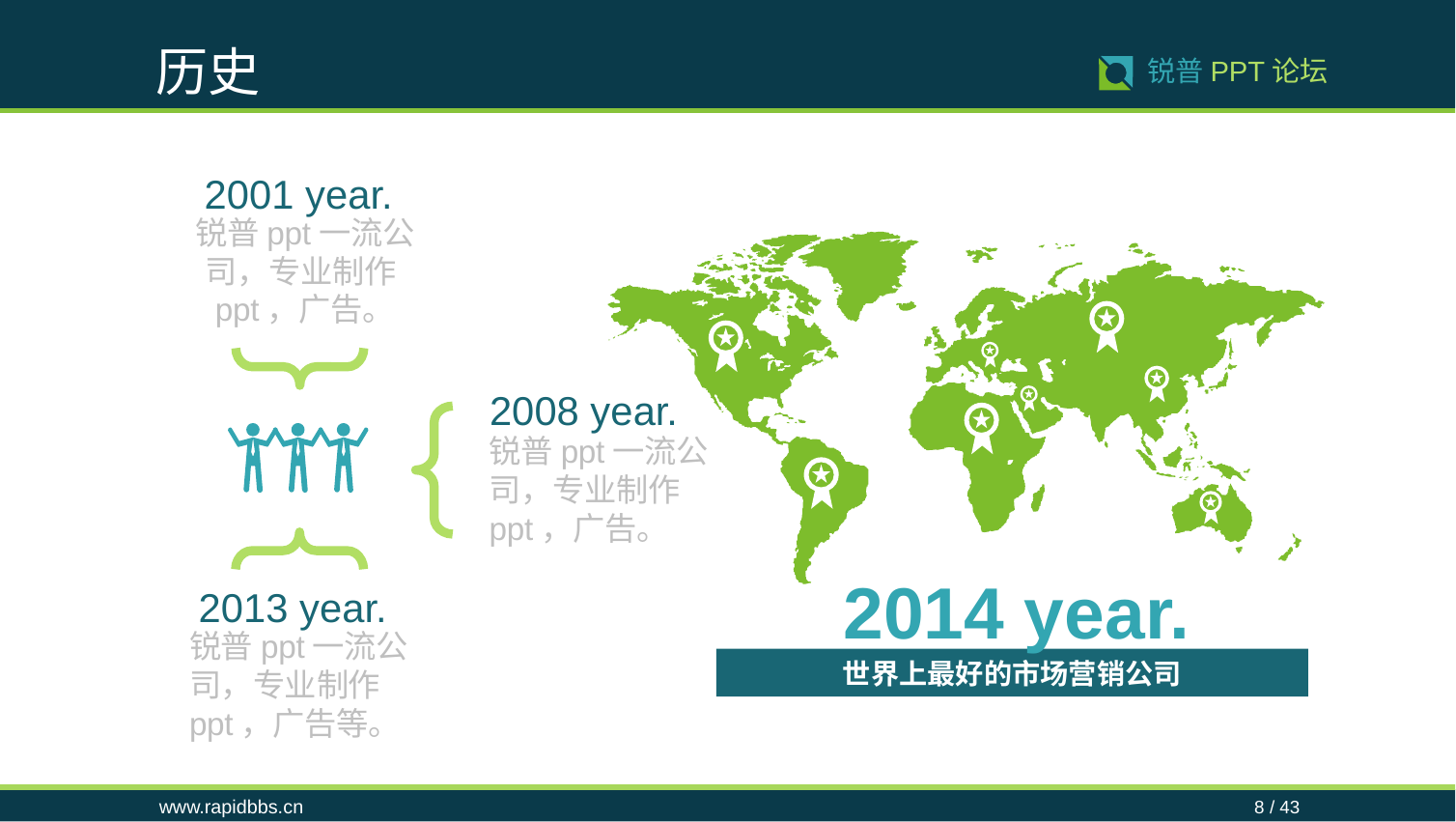

历史

8 / 43

锐普PPT论坛
2001 year.
锐普ppt一流公司，专业制作ppt，广告。

2008 year.

锐普ppt一流公司，专业制作ppt，广告。

2014 year.
2013 year.
锐普ppt一流公司，专业制作ppt，广告等。
世界上最好的市场营销公司
www.rapidbbs.cn